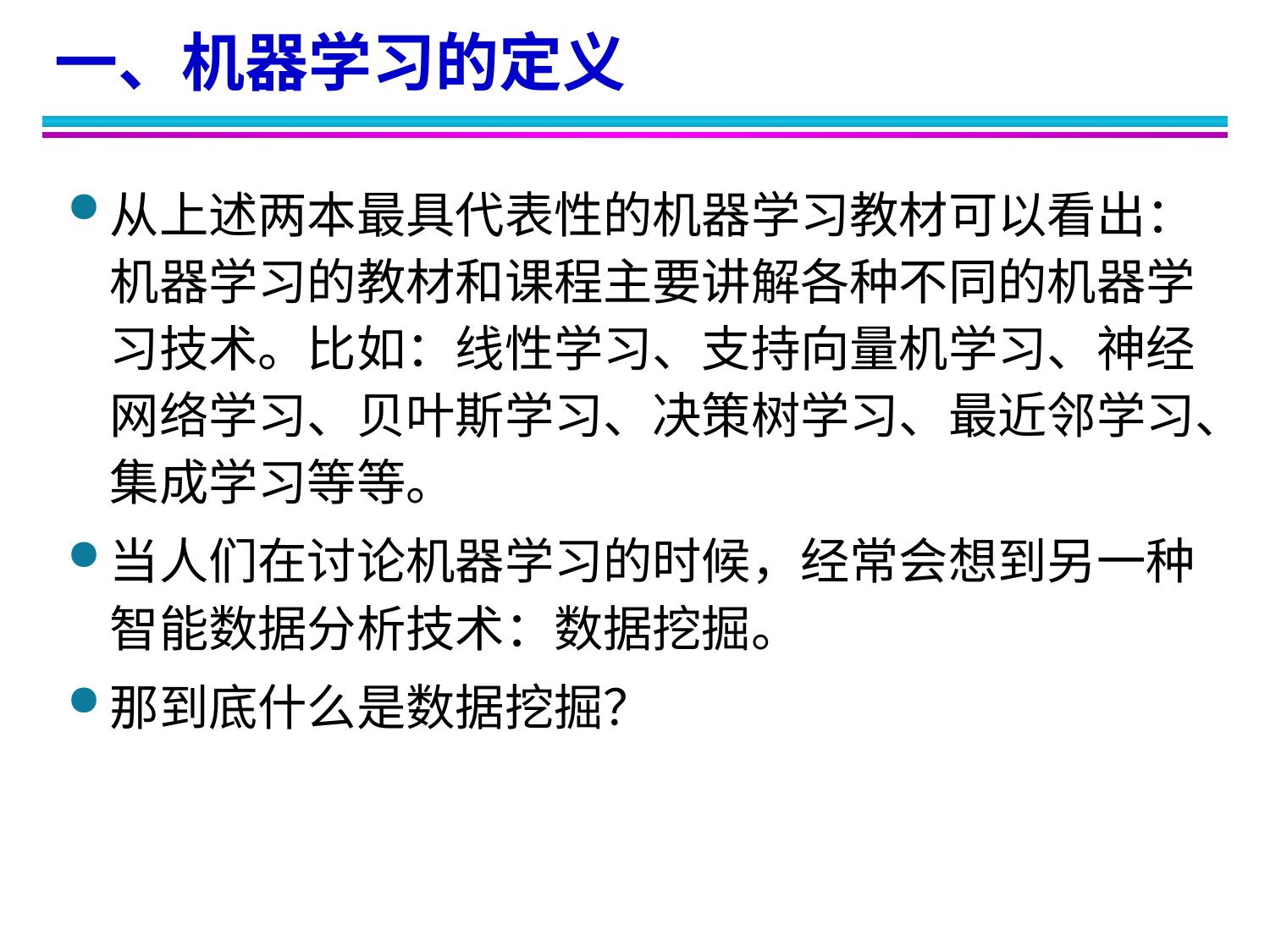

一、机器学习的定义
从上述两本最具代表性的机器学习教材可以看出：机器学习的教材和课程主要讲解各种不同的机器学习技术。比如：线性学习、支持向量机学习、神经网络学习、贝叶斯学习、决策树学习、最近邻学习、集成学习等等。
当人们在讨论机器学习的时候，经常会想到另一种智能数据分析技术：数据挖掘。
那到底什么是数据挖掘？